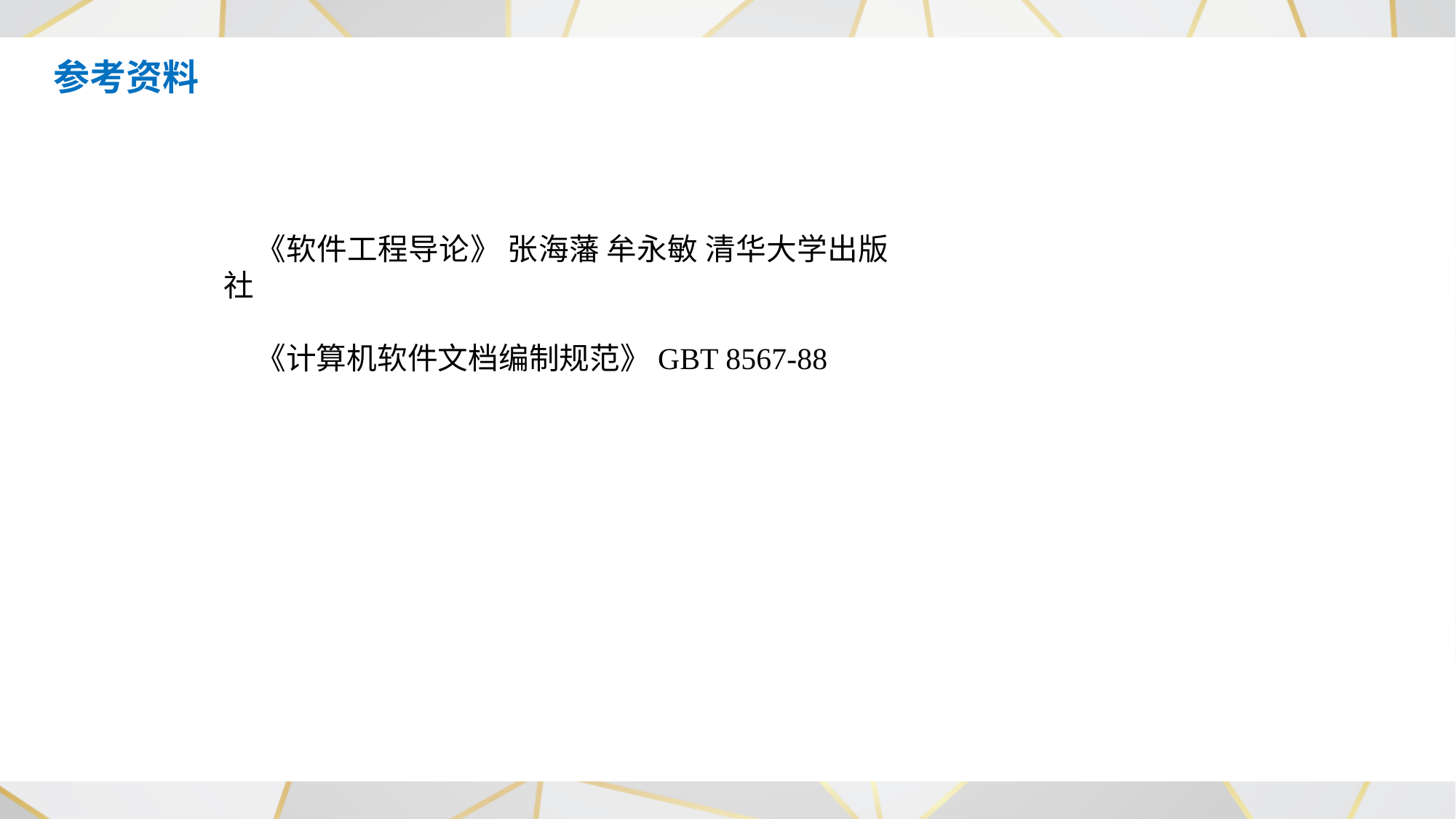

参考资料
《软件工程导论》 张海藩 牟永敏 清华大学出版社

《计算机软件文档编制规范》GBT 8567-88